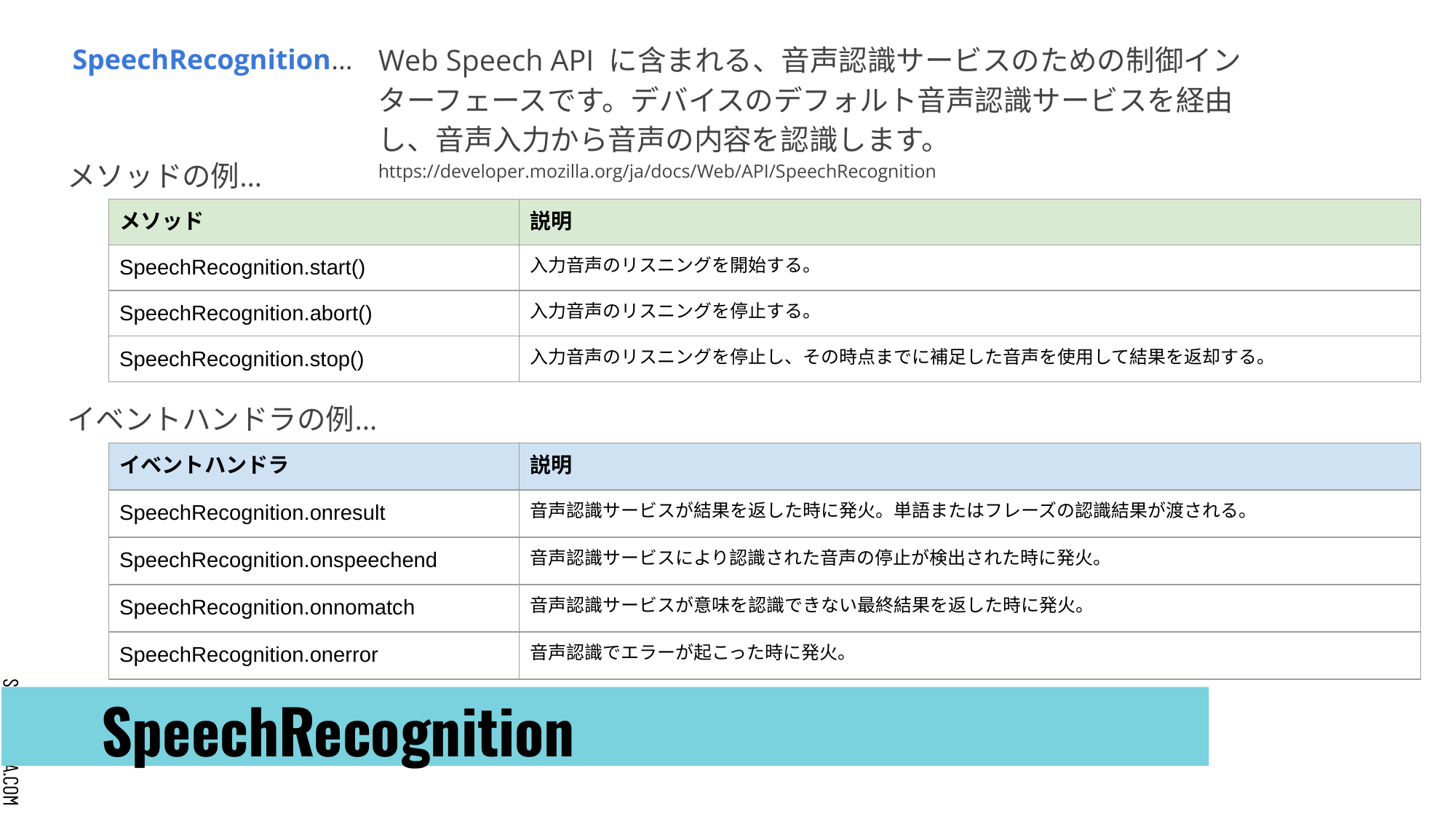

SpeechRecognition...
Web Speech API に含まれる、音声認識サービスのための制御インターフェースです。デバイスのデフォルト音声認識サービスを経由し、音声入力から音声の内容を認識します。
https://developer.mozilla.org/ja/docs/Web/API/SpeechRecognition

メソッドの例…
| メソッド | 説明 |
| --- | --- |
| SpeechRecognition.start() | 入力音声のリスニングを開始する。 |
| SpeechRecognition.abort() | 入力音声のリスニングを停止する。 |
| SpeechRecognition.stop() | 入力音声のリスニングを停止し、その時点までに補足した音声を使用して結果を返却する。 |
イベントハンドラの例…
| イベントハンドラ | 説明 |
| --- | --- |
| SpeechRecognition.onresult | 音声認識サービスが結果を返した時に発火。単語またはフレーズの認識結果が渡される。 |
| SpeechRecognition.onspeechend | 音声認識サービスにより認識された音声の停止が検出された時に発火。 |
| SpeechRecognition.onnomatch | 音声認識サービスが意味を認識できない最終結果を返した時に発火。 |
| SpeechRecognition.onerror | 音声認識でエラーが起こった時に発火。 |
# SpeechRecognition